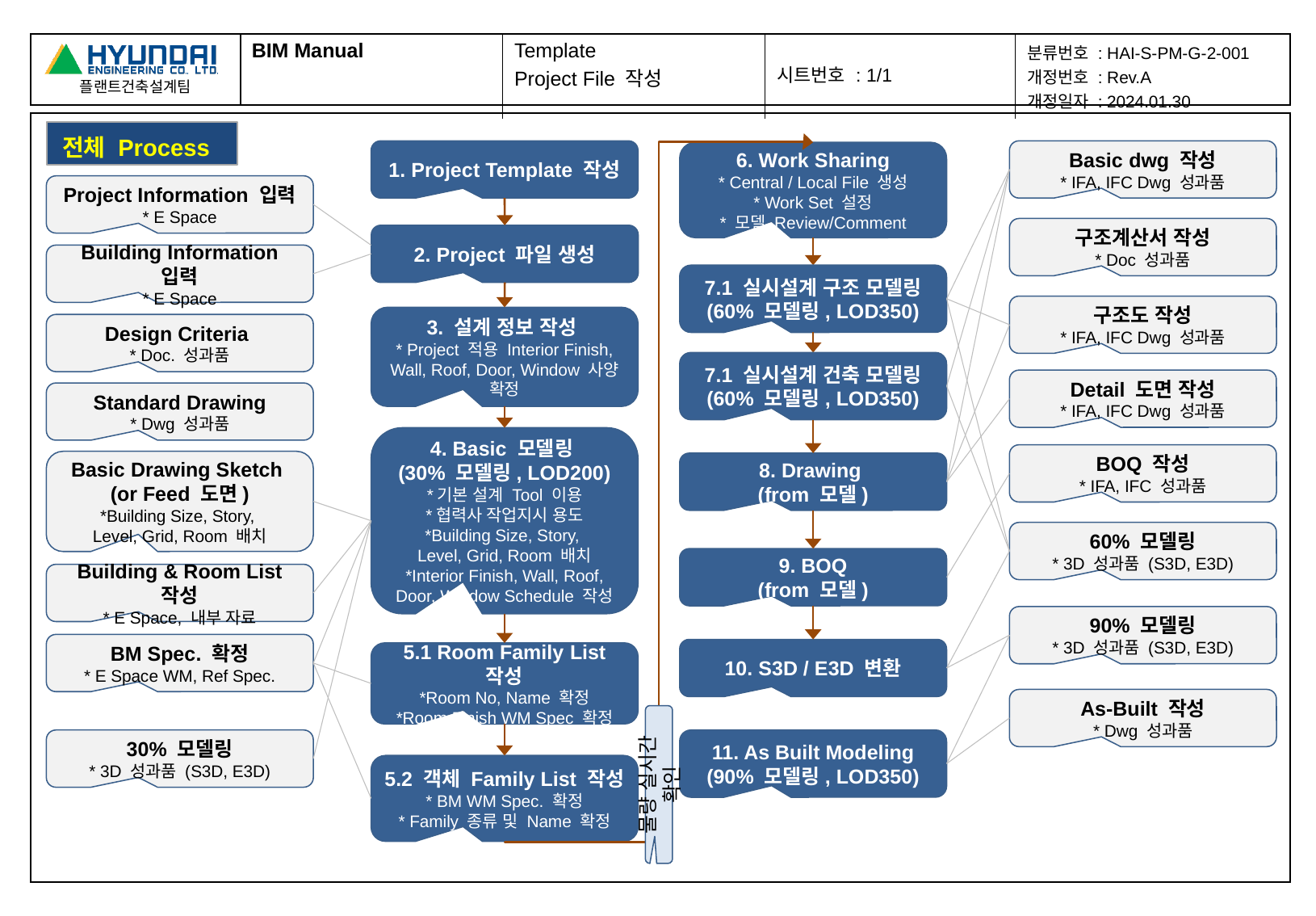

| BIM Manual | Template Project File 작성 | 시트번호 : 1/1 | 분류번호 : HAI-S-PM-G-2-001 개정번호 : Rev.A 개정일자 : 2024.01.30 |
| --- | --- | --- | --- |
|  |
| --- |
전체 Process
Basic dwg 작성
* IFA, IFC Dwg 성과품
1. Project Template 작성
6. Work Sharing
* Central / Local File 생성
* Work Set 설정
* 모델 Review/Comment
Project Information 입력
* E Space
구조계산서 작성
* Doc 성과품
2. Project 파일 생성
Building Information 입력
* E Space
7.1 실시설계 구조 모델링
(60% 모델링, LOD350)
구조도 작성
* IFA, IFC Dwg 성과품
3. 설계 정보 작성
* Project 적용 Interior Finish, Wall, Roof, Door, Window 사양 확정
Design Criteria
* Doc. 성과품
7.1 실시설계 건축 모델링
(60% 모델링, LOD350)
Detail 도면 작성
* IFA, IFC Dwg 성과품
Standard Drawing
* Dwg 성과품
4. Basic 모델링
(30% 모델링, LOD200)
*기본 설계 Tool 이용
*협력사 작업지시 용도
*Building Size, Story,
Level, Grid, Room 배치
*Interior Finish, Wall, Roof, Door, Window Schedule 작성
BOQ 작성
* IFA, IFC 성과품
Basic Drawing Sketch
(or Feed 도면)
*Building Size, Story,
Level, Grid, Room 배치
8. Drawing
(from 모델)
60% 모델링
* 3D 성과품 (S3D, E3D)
9. BOQ
(from 모델)
Building & Room List 작성
* E Space, 내부 자료
90% 모델링
* 3D 성과품 (S3D, E3D)
BM Spec. 확정
* E Space WM, Ref Spec.
10. S3D / E3D 변환
5.1 Room Family List 작성
*Room No, Name 확정
*Room Finish WM Spec 확정
As-Built 작성
* Dwg 성과품
물량 실시간 확인
30% 모델링
* 3D 성과품 (S3D, E3D)
11. As Built Modeling
(90% 모델링, LOD350)
5.2 객체 Family List 작성
* BM WM Spec. 확정
* Family 종류 및 Name 확정